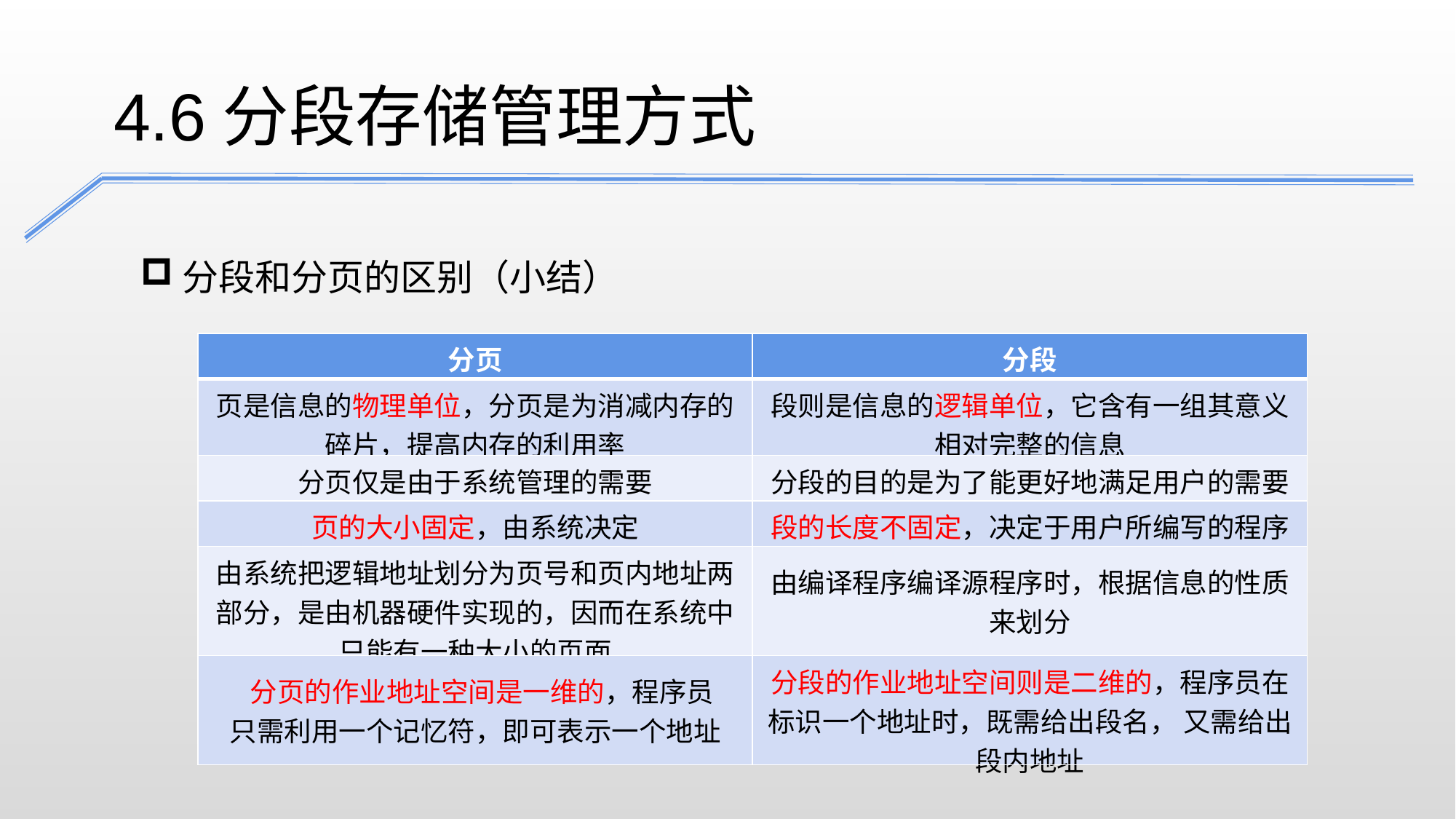

4.6分段存储管理方式
分段和分页的区别（小结）
| 分页 | 分段 |
| --- | --- |
| 页是信息的物理单位，分页是为消减内存的碎片，提高内存的利用率 | 段则是信息的逻辑单位，它含有一组其意义相对完整的信息 |
| 分页仅是由于系统管理的需要 | 分段的目的是为了能更好地满足用户的需要 |
| 页的大小固定，由系统决定 | 段的长度不固定，决定于用户所编写的程序 |
| 由系统把逻辑地址划分为页号和页内地址两部分，是由机器硬件实现的，因而在系统中只能有一种大小的页面 | 由编译程序编译源程序时，根据信息的性质来划分 |
| 分页的作业地址空间是一维的，程序员 只需利用一个记忆符，即可表示一个地址 | 分段的作业地址空间则是二维的，程序员在标识一个地址时，既需给出段名， 又需给出段内地址 |